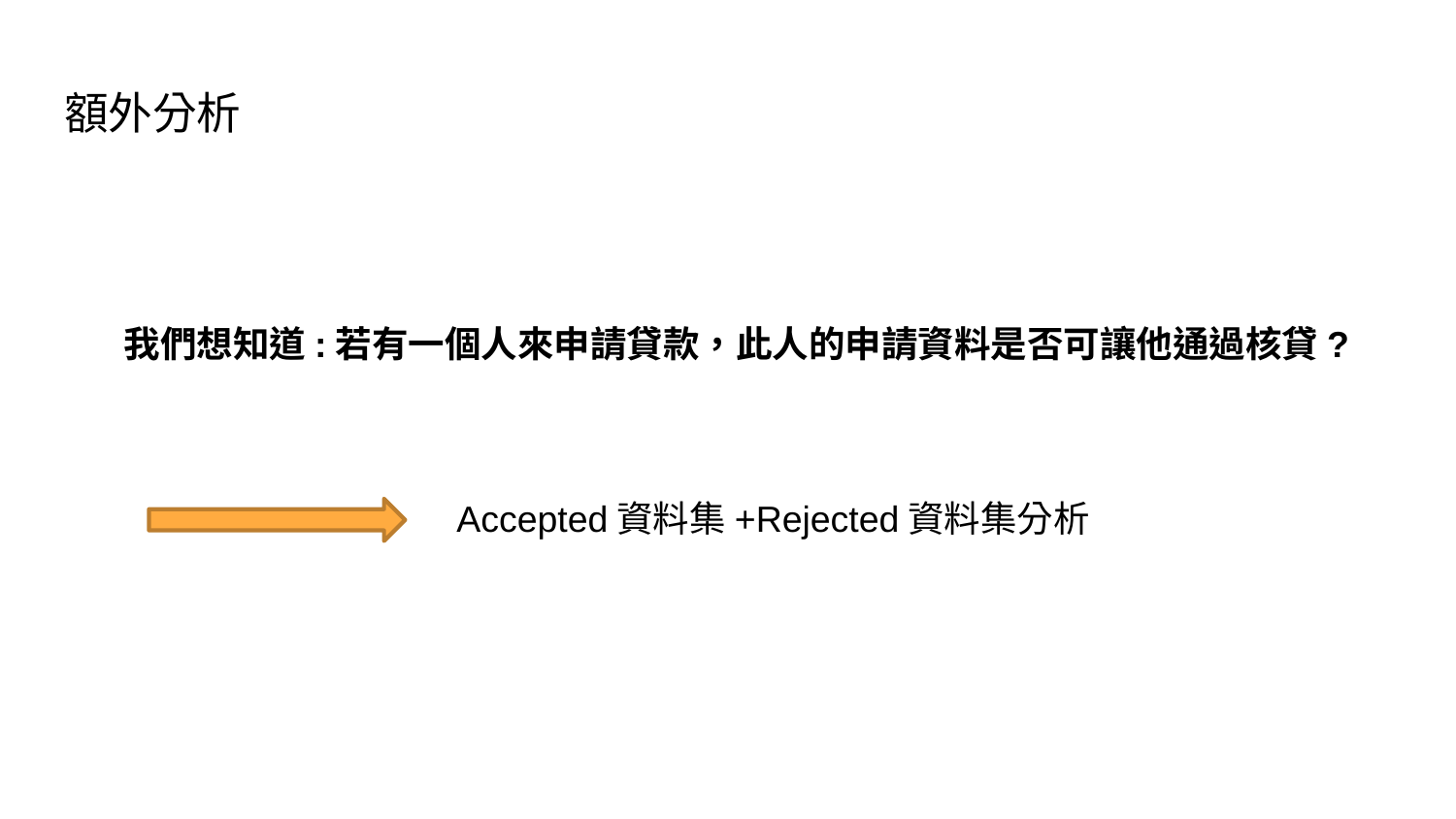

額外分析
我們想知道:若有一個人來申請貸款，此人的申請資料是否可讓他通過核貸?

   Accepted資料集+Rejected資料集分析